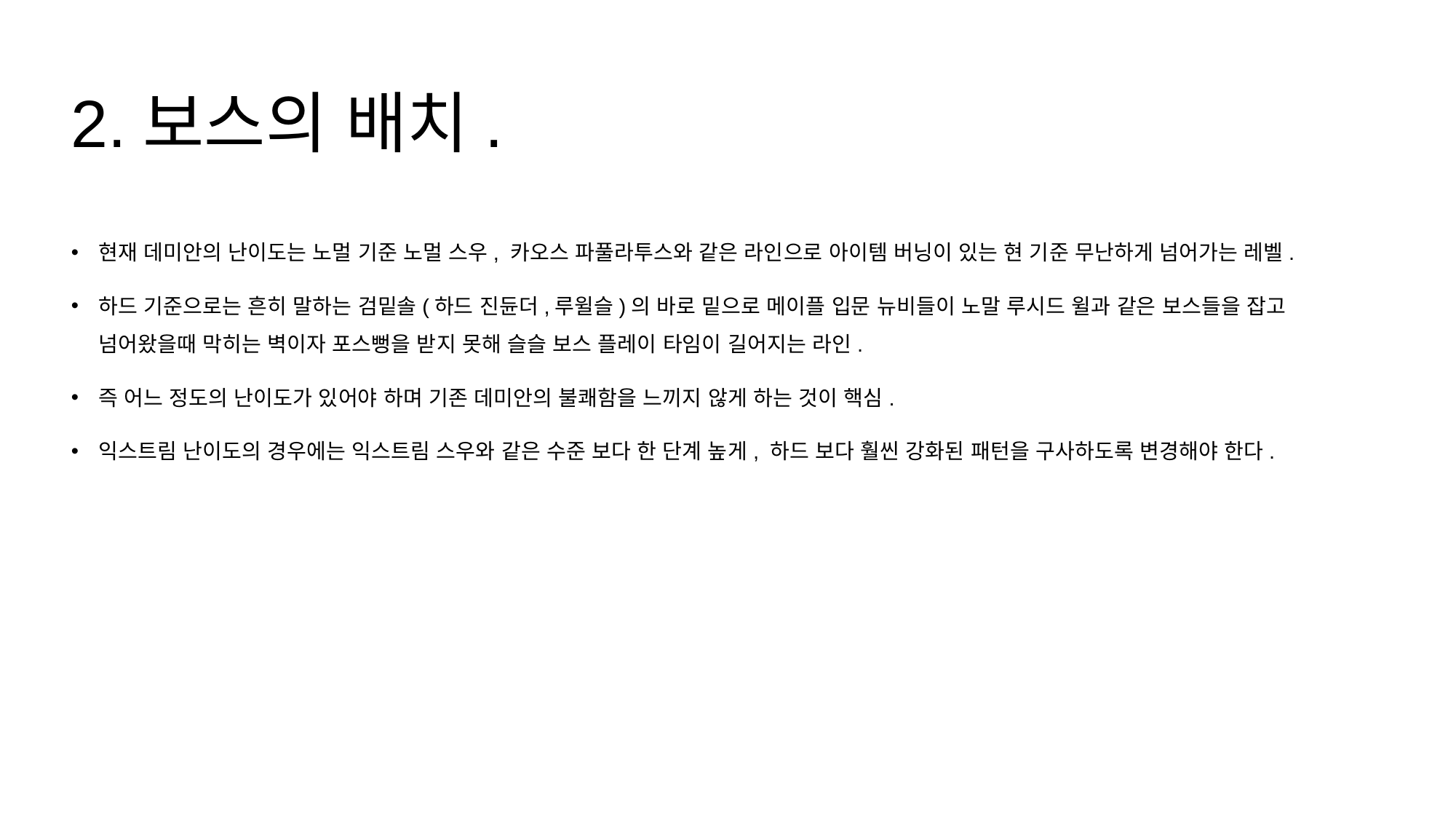

# 2.보스의 배치.
현재 데미안의 난이도는 노멀 기준 노멀 스우, 카오스 파풀라투스와 같은 라인으로 아이템 버닝이 있는 현 기준 무난하게 넘어가는 레벨.
하드 기준으로는 흔히 말하는 검밑솔(하드 진듄더,루윌슬)의 바로 밑으로 메이플 입문 뉴비들이 노말 루시드 윌과 같은 보스들을 잡고 넘어왔을때 막히는 벽이자 포스뻥을 받지 못해 슬슬 보스 플레이 타임이 길어지는 라인.
즉 어느 정도의 난이도가 있어야 하며 기존 데미안의 불쾌함을 느끼지 않게 하는 것이 핵심.
익스트림 난이도의 경우에는 익스트림 스우와 같은 수준 보다 한 단계 높게, 하드 보다 훨씬 강화된 패턴을 구사하도록 변경해야 한다.